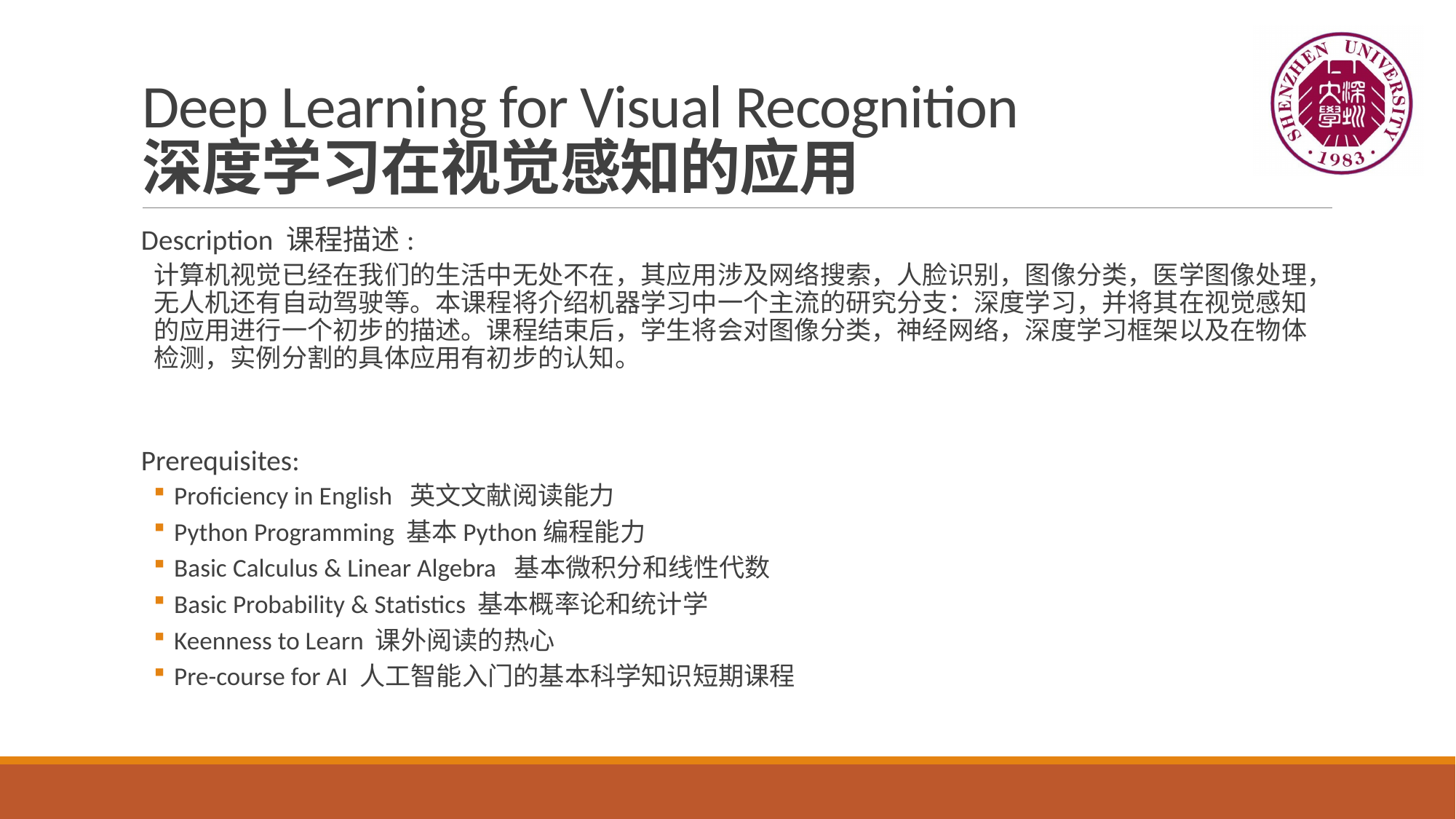

# Deep Learning for Visual Recognition 深度学习在视觉感知的应用
Description 课程描述:
计算机视觉已经在我们的生活中无处不在，其应用涉及网络搜索，人脸识别，图像分类，医学图像处理，无人机还有自动驾驶等。本课程将介绍机器学习中一个主流的研究分支：深度学习，并将其在视觉感知的应用进行一个初步的描述。课程结束后，学生将会对图像分类，神经网络，深度学习框架以及在物体检测，实例分割的具体应用有初步的认知。

Prerequisites:
Proficiency in English  英文文献阅读能力
Python Programming 基本Python编程能力
Basic Calculus & Linear Algebra  基本微积分和线性代数
Basic Probability & Statistics 基本概率论和统计学
Keenness to Learn 课外阅读的热心
Pre-course for AI 人工智能入门的基本科学知识短期课程